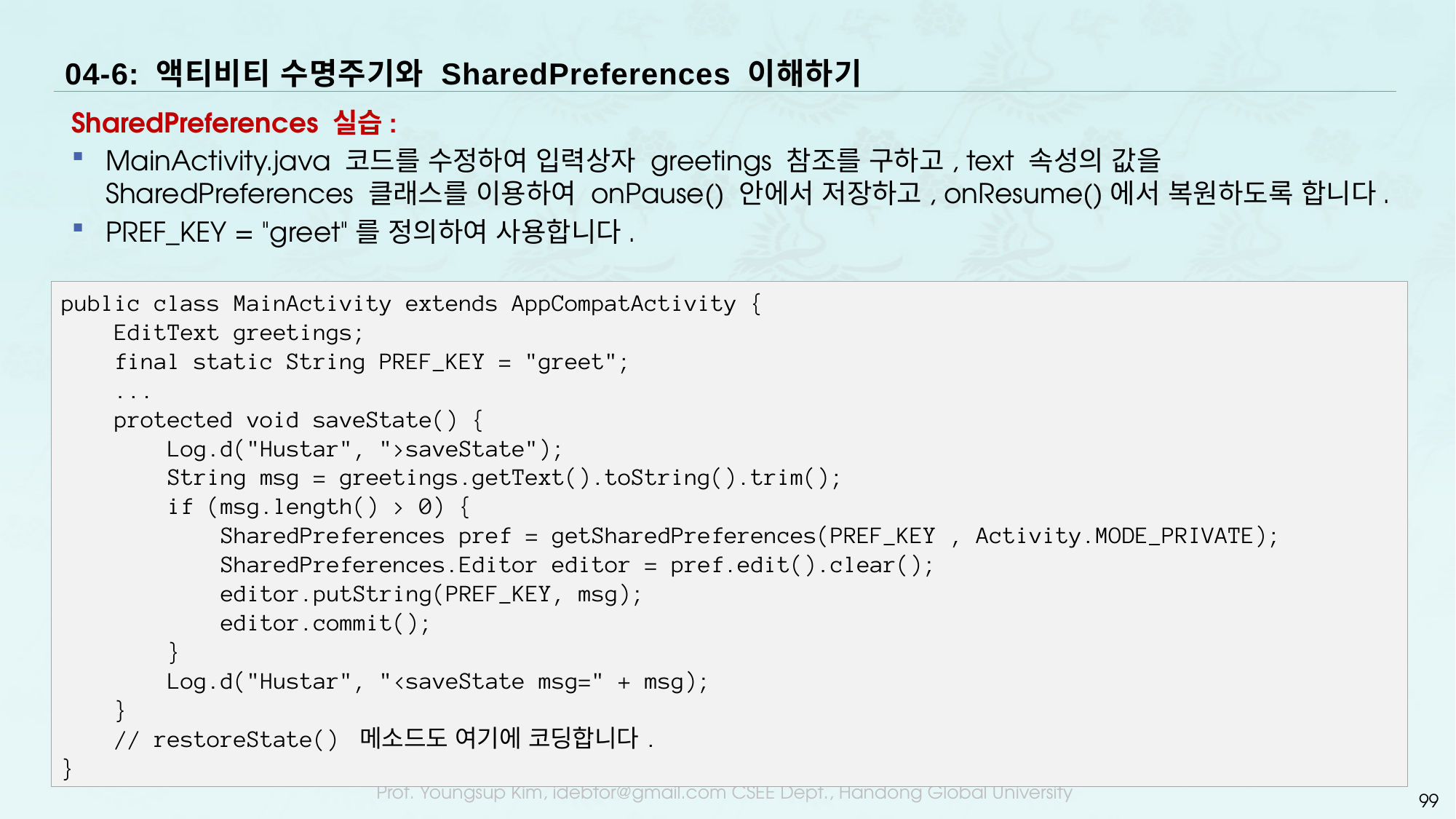

# 04-6: 액티비티 수명주기와 SharedPreferences 이해하기
SharedPreferences 실습:
MainActivity.java 코드를 수정하여 입력상자 greetings 참조를 구하고, text 속성의 값을 SharedPreferences 클래스를 이용하여 onPause() 안에서 저장하고, onResume()에서 복원하도록 합니다.
PREF_KEY = "greet"를 정의하여 사용합니다.

public class MainActivity extends AppCompatActivity {
    EditText greetings;
    final static String PREF_KEY = "greet";
    ...
    protected void saveState() {
        Log.d("Hustar", ">saveState");
        String msg = greetings.getText().toString().trim();
        if (msg.length() > 0) {
            SharedPreferences pref = getSharedPreferences(PREF_KEY , Activity.MODE_PRIVATE);
            SharedPreferences.Editor editor = pref.edit().clear();
            editor.putString(PREF_KEY, msg);
            editor.commit();
        }
        Log.d("Hustar", "<saveState msg=" + msg);
    }
    // restoreState() 메소드도 여기에 코딩합니다.
}
99